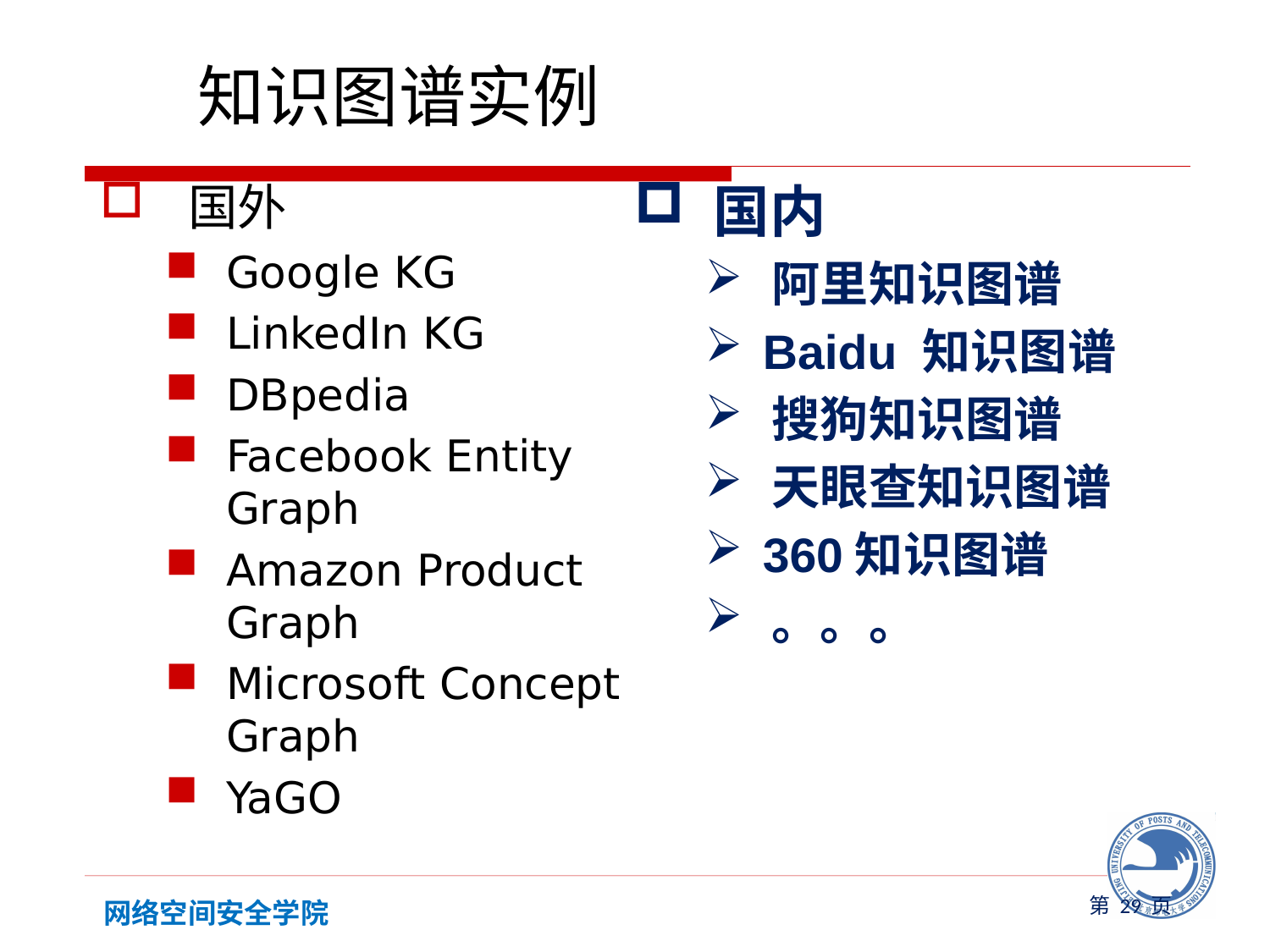

# 知识图谱实例
 国外
Google KG
LinkedIn KG
DBpedia
Facebook Entity Graph
Amazon Product Graph
Microsoft Concept Graph
YaGO
 国内
 阿里知识图谱
 Baidu 知识图谱
 搜狗知识图谱
 天眼查知识图谱
 360知识图谱
 。。。
第 29 页